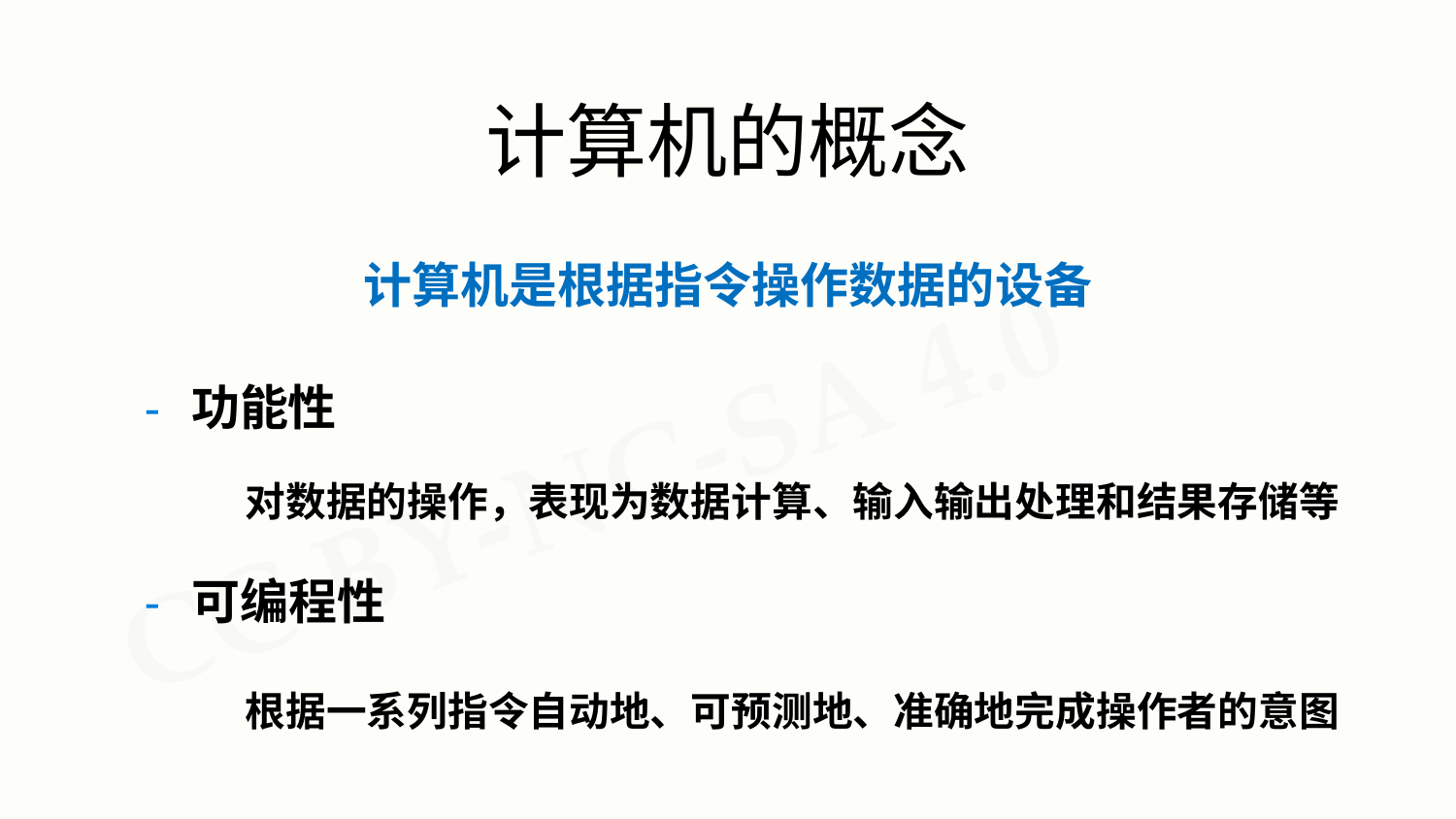

# 计算机的概念
计算机是根据指令操作数据的设备

- 功能性
对数据的操作，表现为数据计算、输入输出处理和结果存储等

- 可编程性

根据一系列指令自动地、可预测地、准确地完成操作者的意图